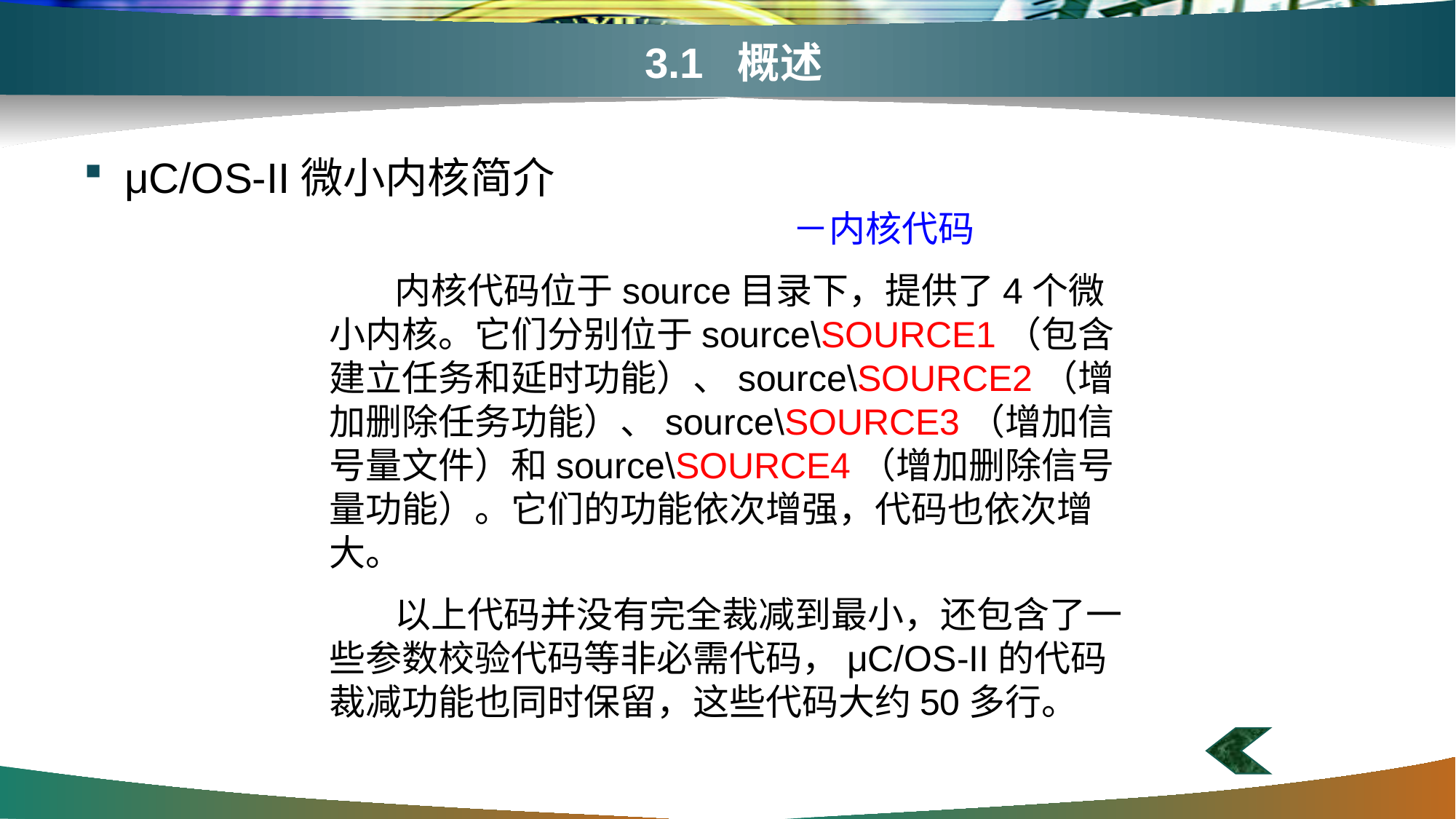

# 3.1  概述
μC/OS-II微小内核简介
－内核代码
       内核代码位于source目录下，提供了4个微小内核。它们分别位于source\SOURCE1（包含建立任务和延时功能）、source\SOURCE2（增加删除任务功能）、source\SOURCE3（增加信号量文件）和source\SOURCE4（增加删除信号量功能）。它们的功能依次增强，代码也依次增大。
       以上代码并没有完全裁减到最小，还包含了一些参数校验代码等非必需代码，μC/OS-II的代码裁减功能也同时保留，这些代码大约50多行。